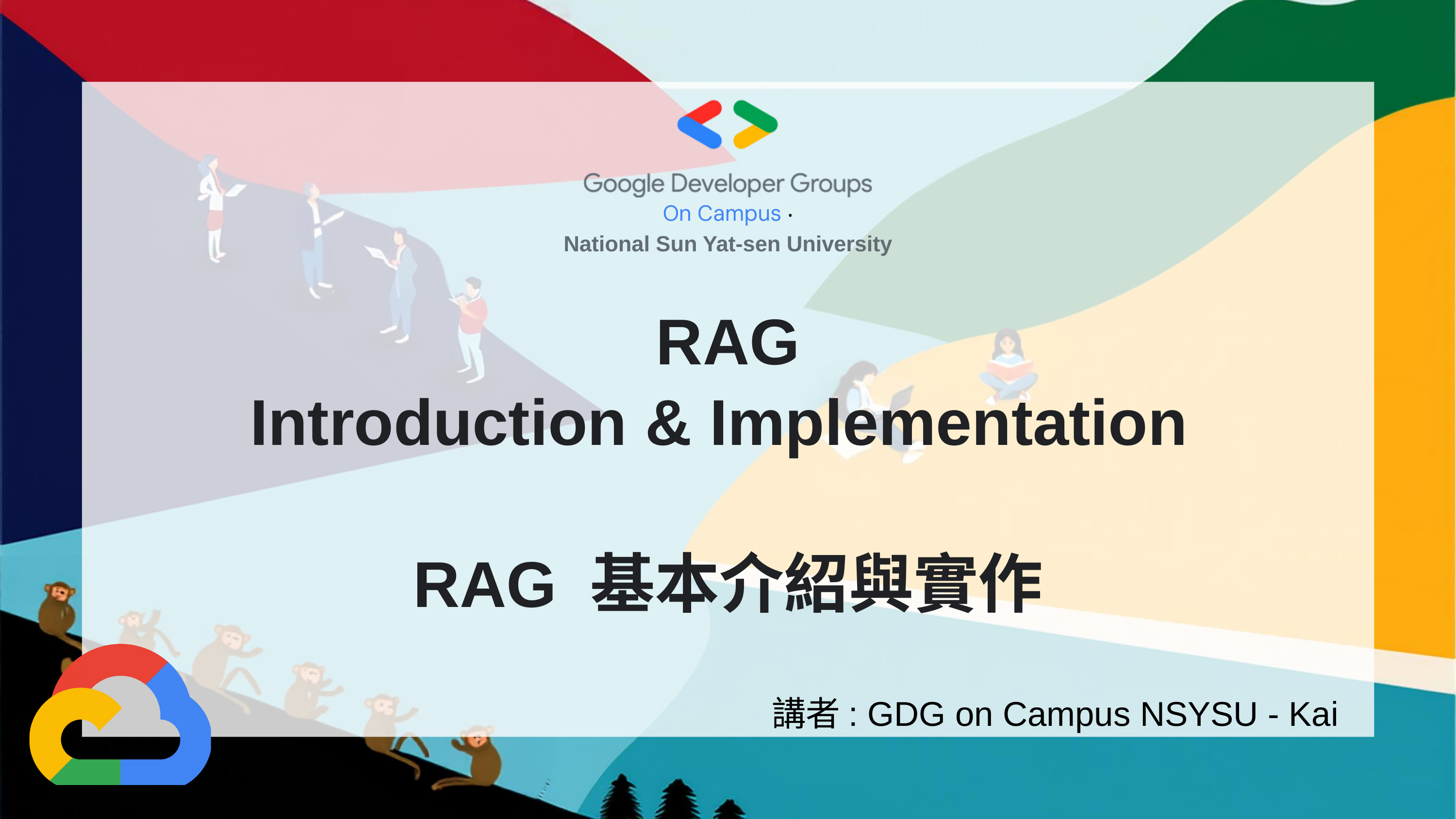

On Campus ‧
National Sun Yat-sen University
RAG
Introduction & Implementation

RAG 基本介紹與實作

講者: GDG on Campus NSYSU - Kai